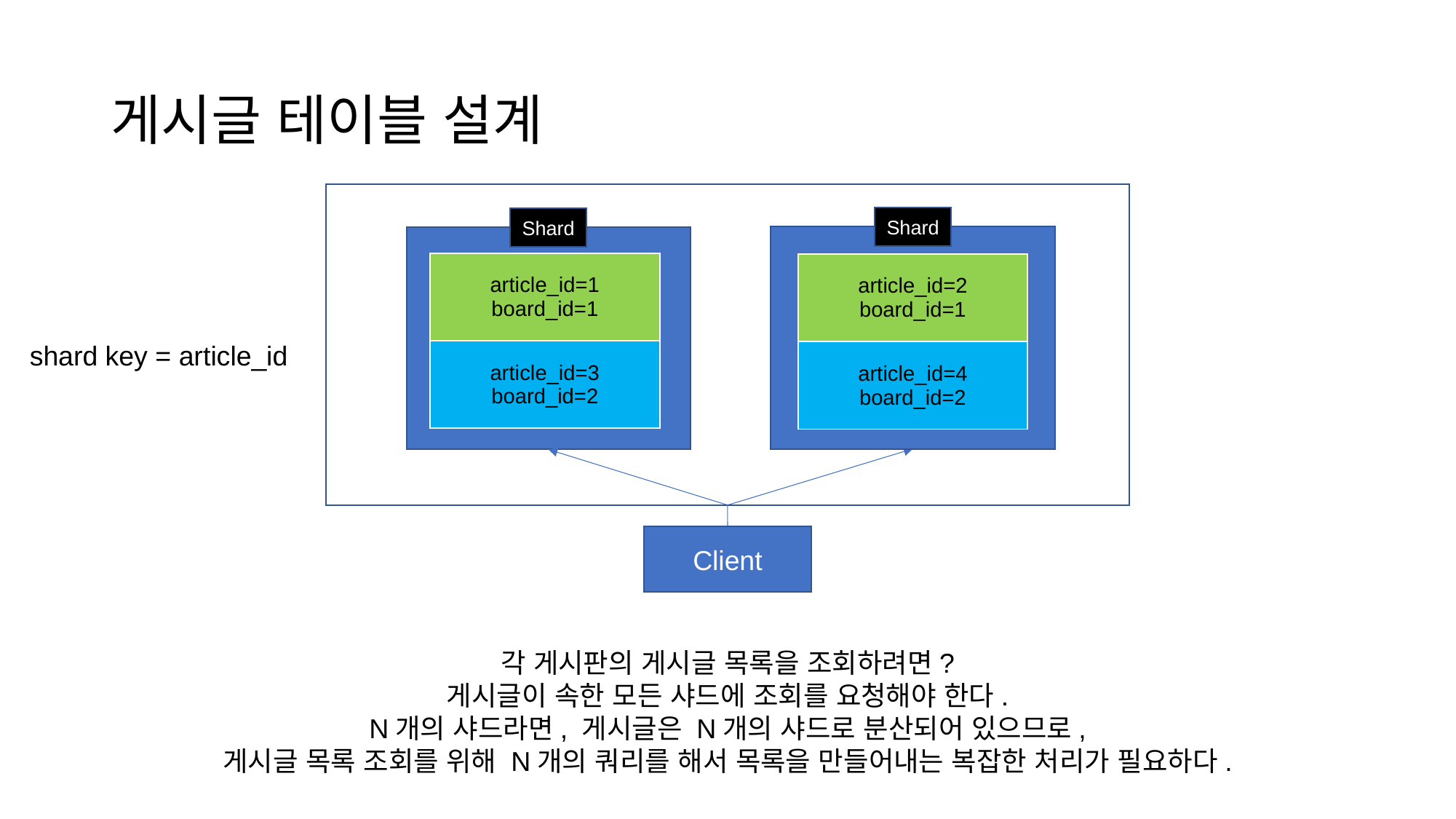

# 게시글 테이블 설계

Shard
Shard

| article\_id=1 board\_id=1 |
| --- |
| article\_id=3 board\_id=2 |
| article\_id=2 board\_id=1 |
| --- |
| article\_id=4 board\_id=2 |
shard key = article_id
Client
각 게시판의 게시글 목록을 조회하려면?
게시글이 속한 모든 샤드에 조회를 요청해야 한다.
N개의 샤드라면, 게시글은 N개의 샤드로 분산되어 있으므로,
게시글 목록 조회를 위해 N개의 쿼리를 해서 목록을 만들어내는 복잡한 처리가 필요하다.